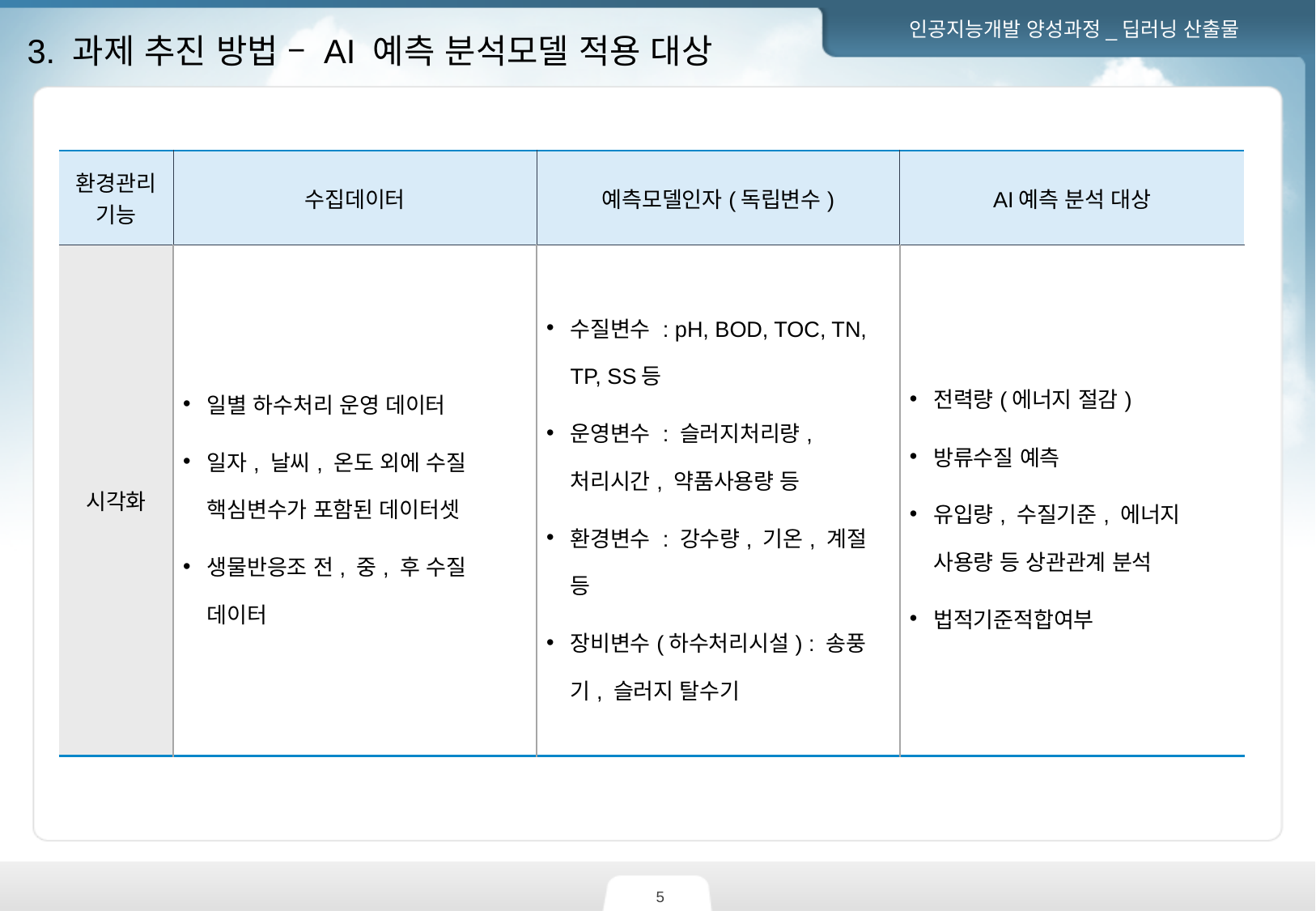

3. 과제 추진 방법 – AI 예측 분석모델 적용 대상
| 환경관리 기능 | 수집데이터 | 예측모델인자(독립변수) | AI예측 분석 대상 |
| --- | --- | --- | --- |
| 시각화 | 일별 하수처리 운영 데이터 일자, 날씨, 온도 외에 수질 핵심변수가 포함된 데이터셋 생물반응조 전, 중, 후 수질 데이터 | 수질변수 : pH, BOD, TOC, TN, TP, SS등 운영변수 : 슬러지처리량, 처리시간, 약품사용량 등 환경변수 : 강수량, 기온, 계절 등 장비변수(하수처리시설) : 송풍기, 슬러지 탈수기 | 전력량(에너지 절감) 방류수질 예측 유입량, 수질기준, 에너지 사용량 등 상관관계 분석 법적기준적합여부 |